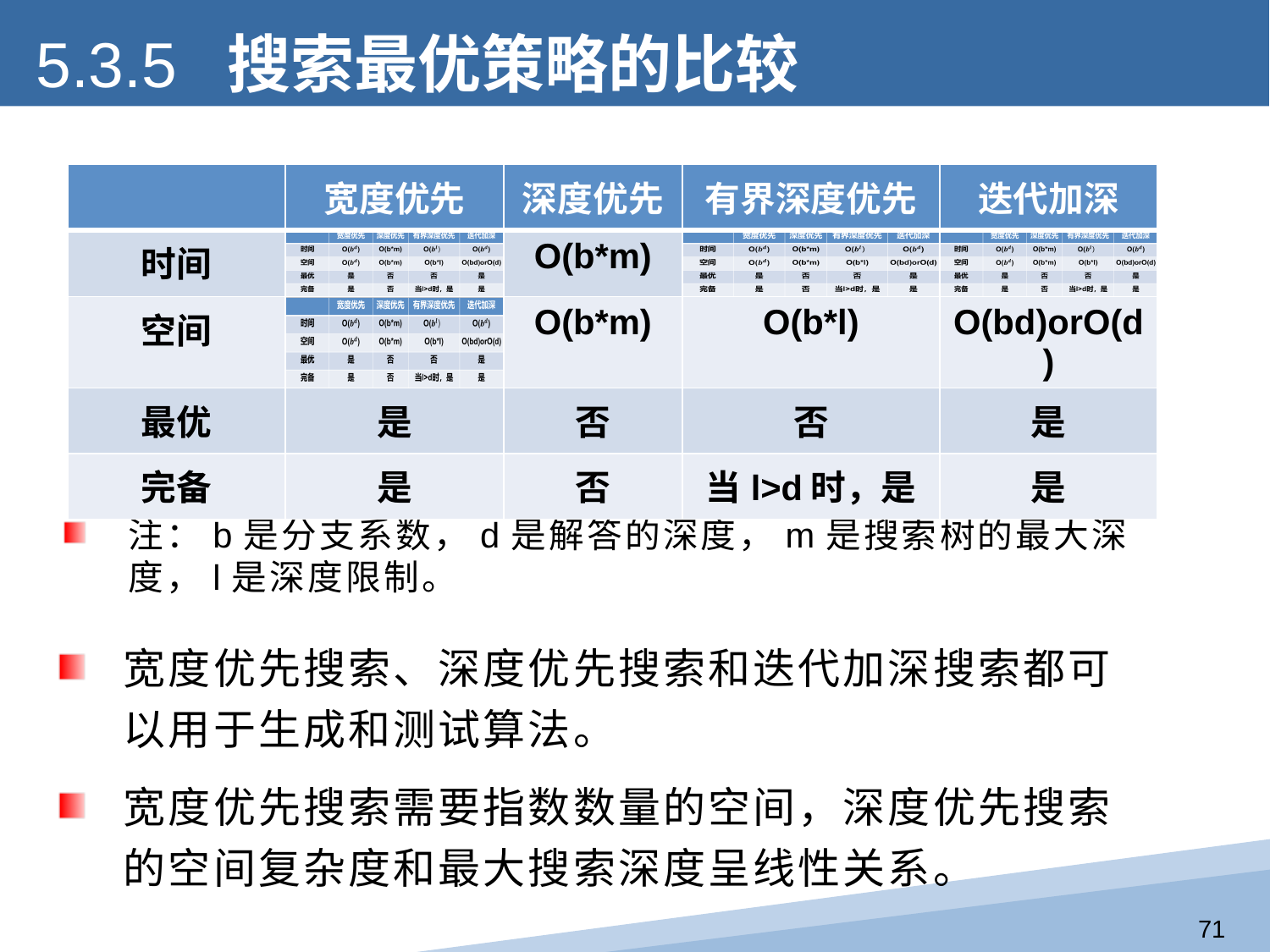

5.3.5  搜索最优策略的比较
|  | 宽度优先 | 深度优先 | 有界深度优先 | 迭代加深 |
| --- | --- | --- | --- | --- |
| 时间 |  | O(b\*m) |  |  |
| 空间 |  | O(b\*m) | O(b\*l) | O(bd)orO(d) |
| 最优 | 是 | 否 | 否 | 是 |
| 完备 | 是 | 否 | 当l>d时，是 | 是 |
注：b是分支系数，d是解答的深度，m是搜索树的最大深度，l是深度限制。
宽度优先搜索、深度优先搜索和迭代加深搜索都可以用于生成和测试算法。
宽度优先搜索需要指数数量的空间，深度优先搜索的空间复杂度和最大搜索深度呈线性关系。

71